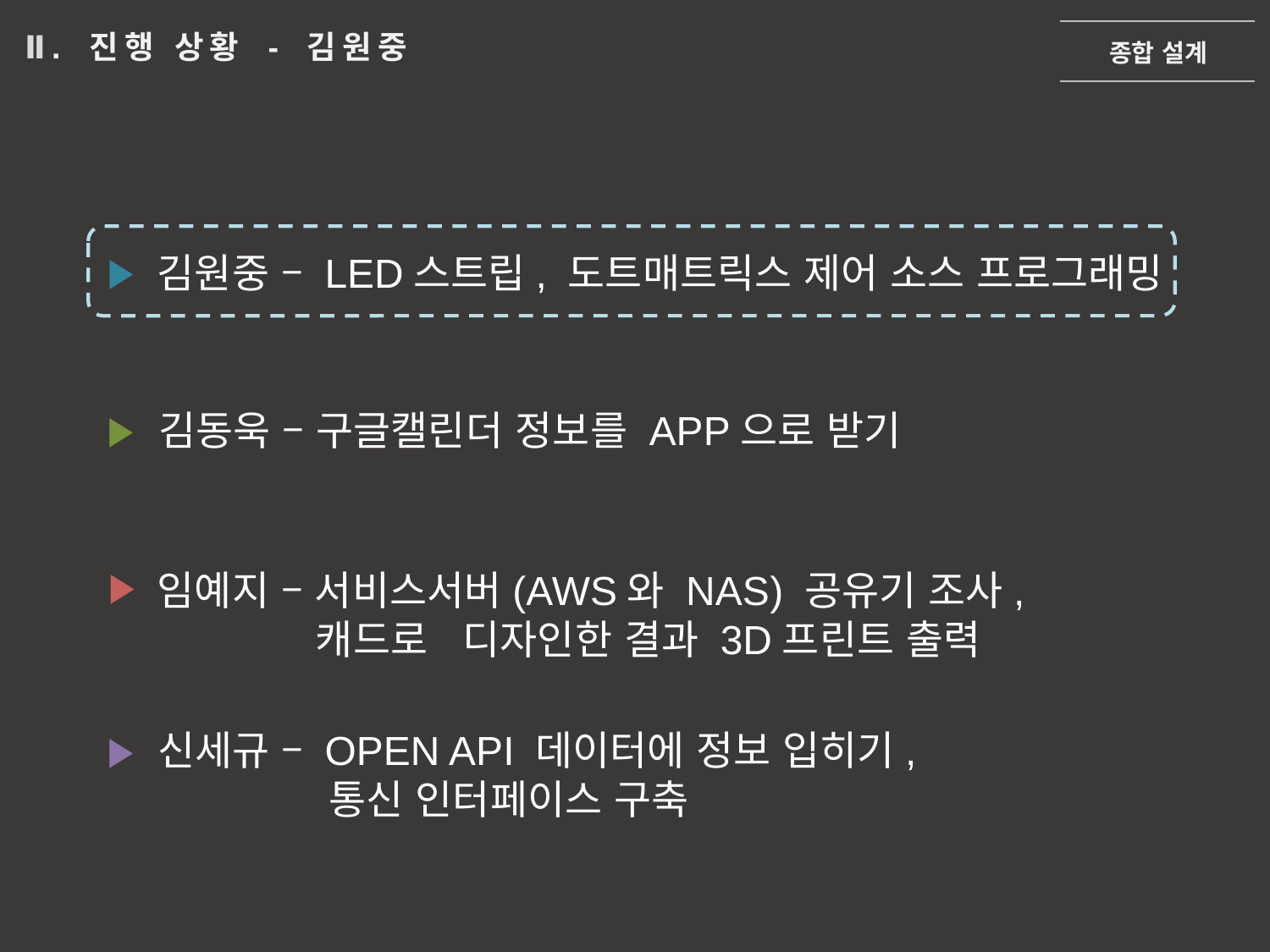

종합 설계
Ⅱ. 진행 상황 - 김원중

▶
김원중 – LED스트립, 도트매트릭스 제어 소스 프로그래밍
▶
김동욱 – 구글캘린더 정보를 APP으로 받기
▶
임예지 – 서비스서버(AWS와 NAS) 공유기 조사,
             캐드로   디자인한 결과 3D프린트 출력
▶
신세규 – OPEN API 데이터에 정보 입히기,
	   통신 인터페이스 구축